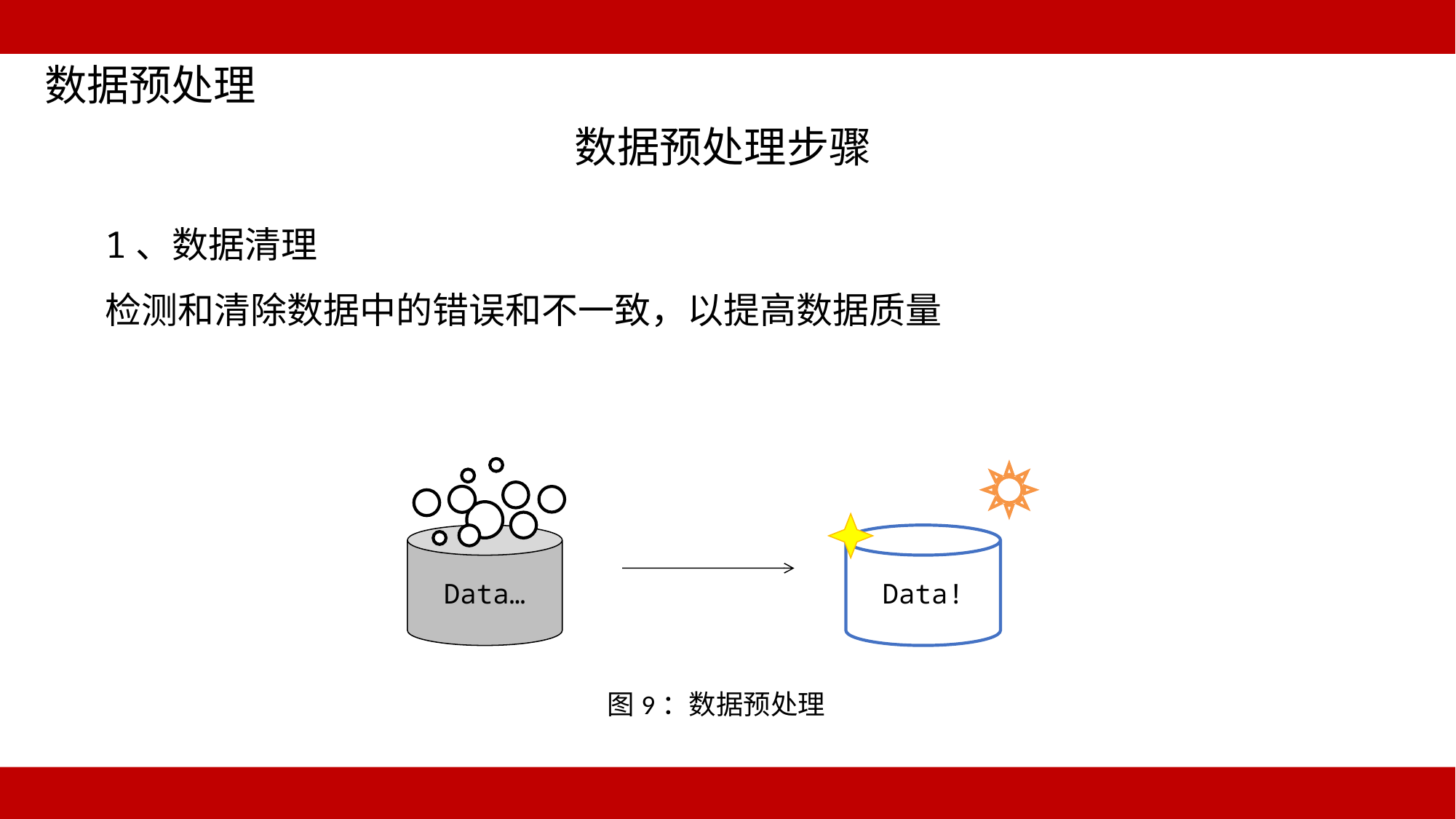

数据预处理
数据预处理步骤
1、数据清理
检测和清除数据中的错误和不一致，以提高数据质量

Data…

Data!

图9：数据预处理